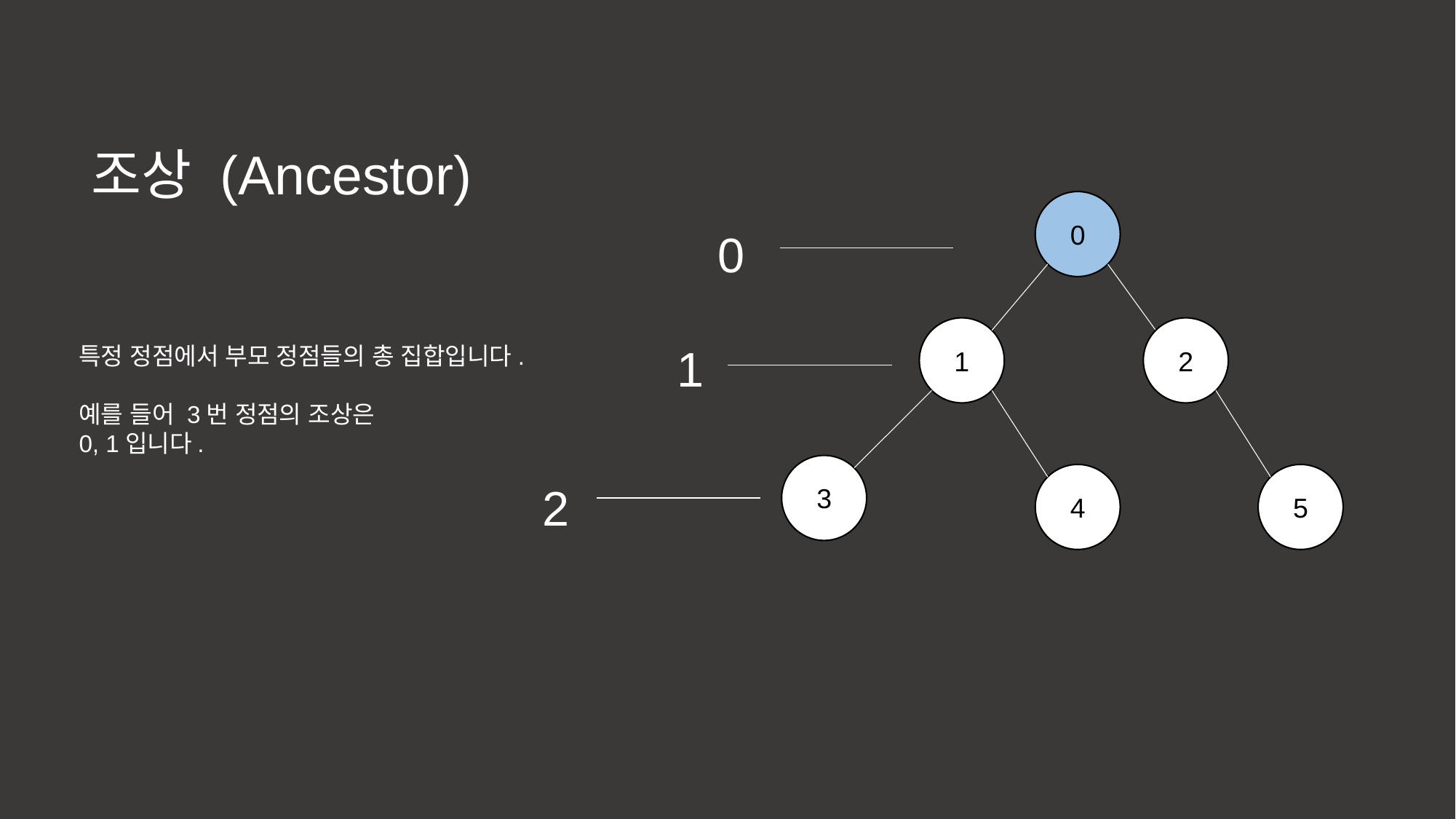

조상 (Ancestor)
0
0
1
2
1
특정 정점에서 부모 정점들의 총 집합입니다.

예를 들어 3번 정점의 조상은
0, 1입니다.

3
4
5
2